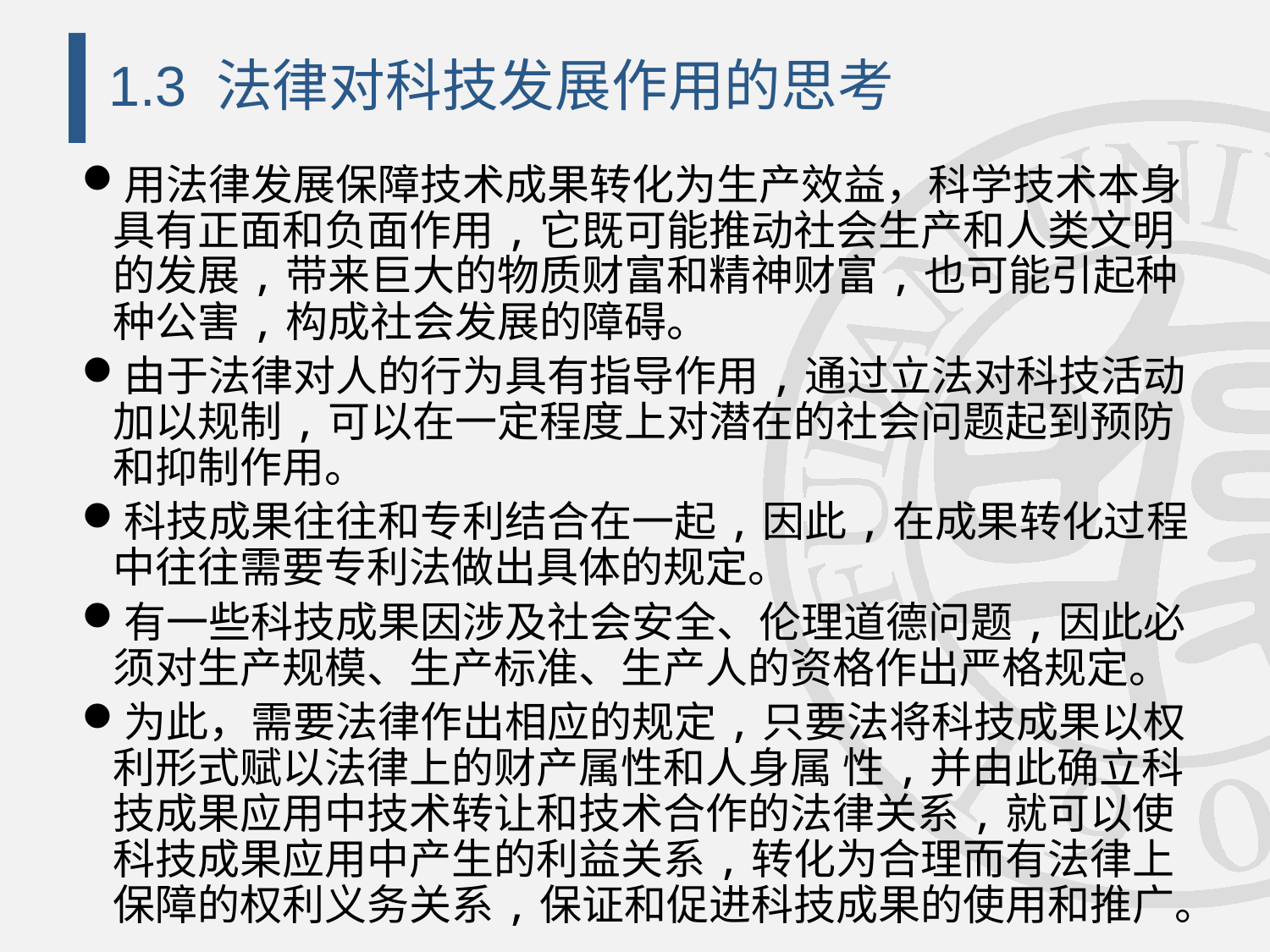

# 1.3 法律对科技发展作用的思考
用法律发展保障技术成果转化为生产效益，科学技术本身具有正面和负面作用,它既可能推动社会生产和人类文明的发展,带来巨大的物质财富和精神财富,也可能引起种种公害,构成社会发展的障碍。
由于法律对人的行为具有指导作用,通过立法对科技活动加以规制,可以在一定程度上对潜在的社会问题起到预防和抑制作用。
科技成果往往和专利结合在一起,因此,在成果转化过程中往往需要专利法做出具体的规定。
有一些科技成果因涉及社会安全、伦理道德问题,因此必须对生产规模、生产标准、生产人的资格作出严格规定。
为此，需要法律作出相应的规定,只要法将科技成果以权利形式赋以法律上的财产属性和人身属 性,并由此确立科技成果应用中技术转让和技术合作的法律关系,就可以使科技成果应用中产生的利益关系,转化为合理而有法律上保障的权利义务关系,保证和促进科技成果的使用和推广。